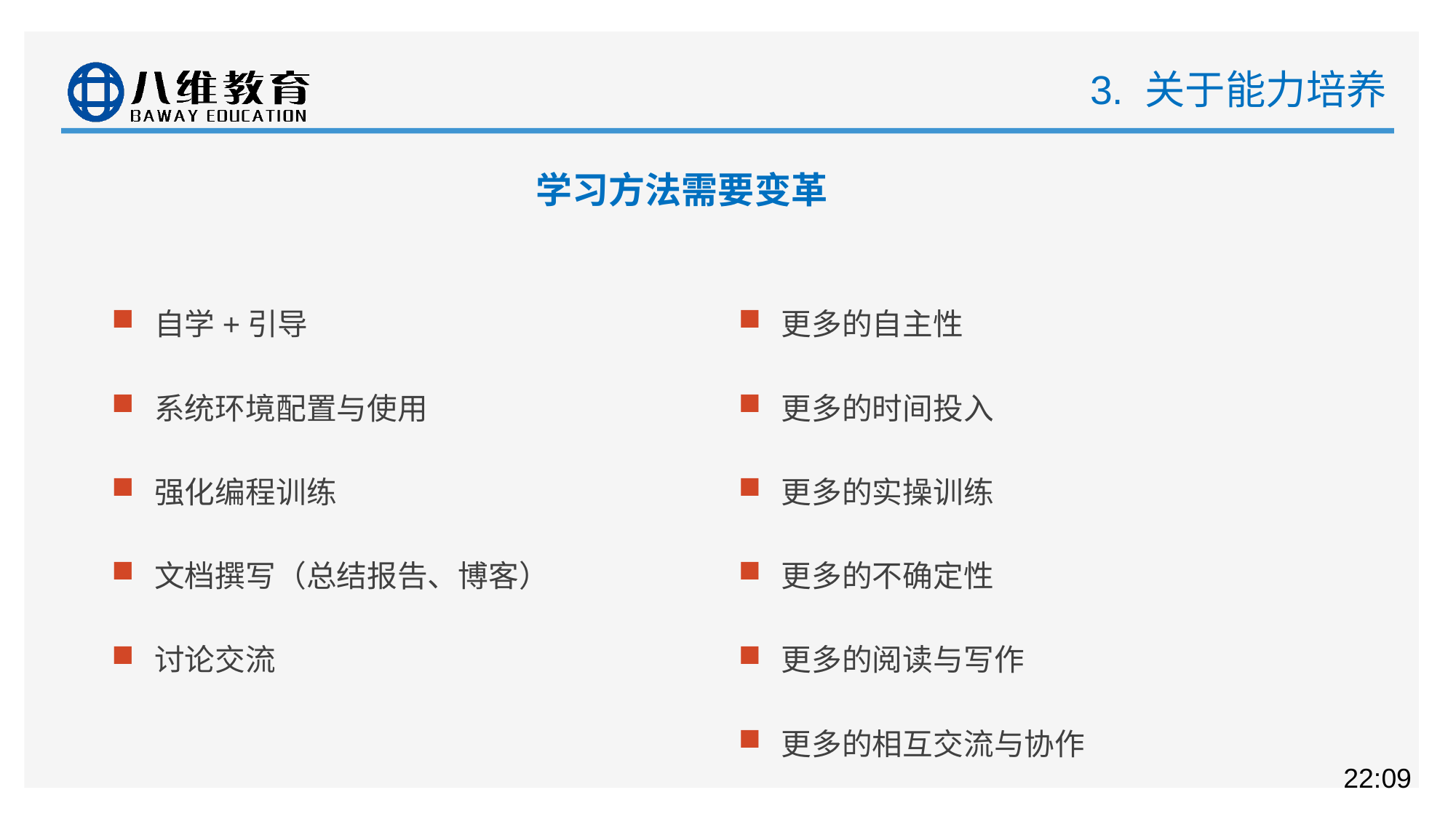

# 3. 关于能力培养
学习方法需要变革

自学+引导
系统环境配置与使用
强化编程训练
文档撰写（总结报告、博客）
讨论交流

更多的自主性
更多的时间投入
更多的实操训练
更多的不确定性
更多的阅读与写作
更多的相互交流与协作